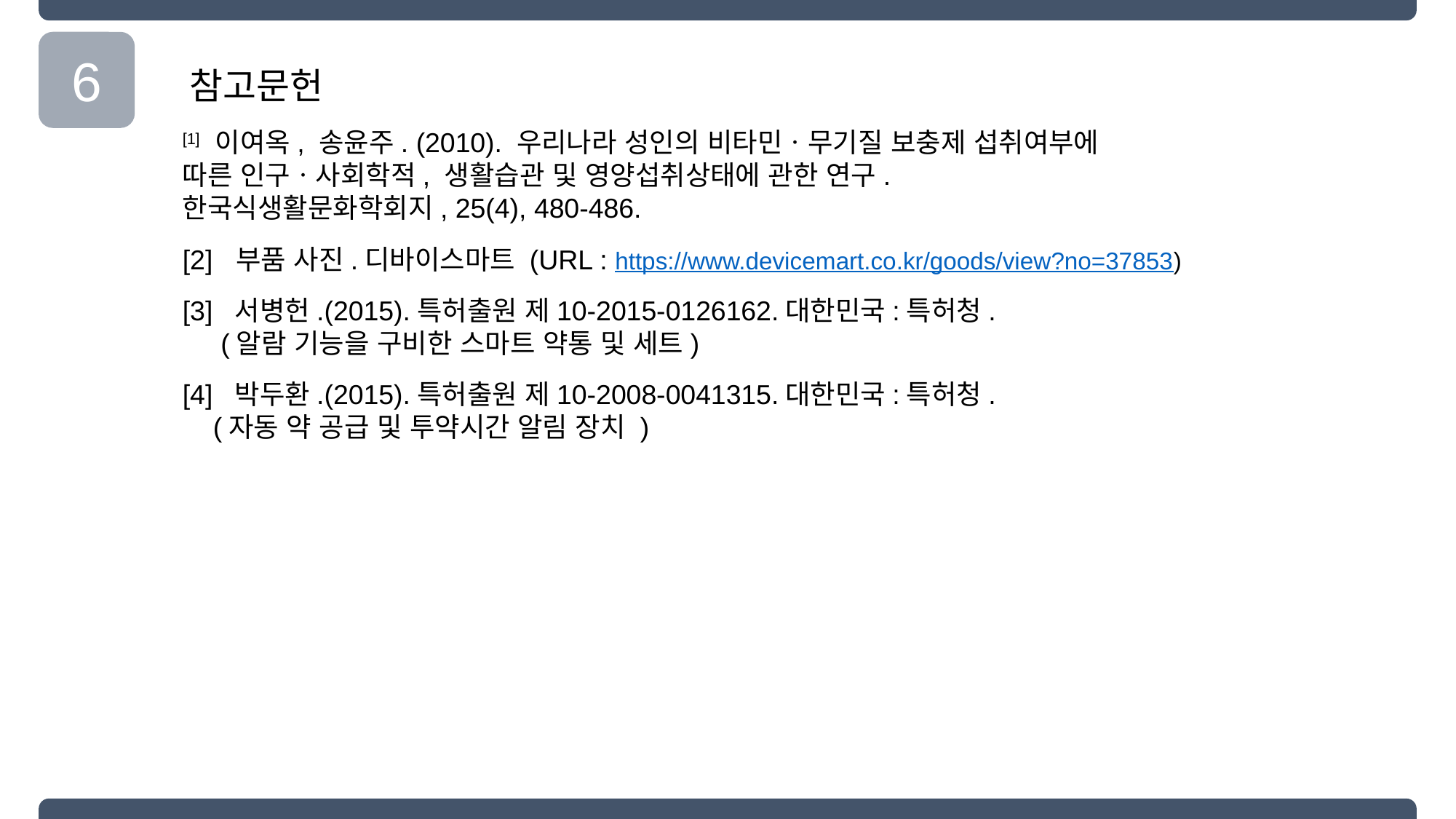

6
참고문헌
[1]  이여옥, 송윤주. (2010). 우리나라 성인의 비타민ㆍ무기질 보충제 섭취여부에 따른 인구ㆍ사회학적, 생활습관 및 영양섭취상태에 관한 연구. 한국식생활문화학회지, 25(4), 480-486.
[2]   부품 사진.디바이스마트 (URL : https://www.devicemart.co.kr/goods/view?no=37853)
[3]  서병헌.(2015).특허출원 제10-2015-0126162.대한민국:특허청.
     (알람 기능을 구비한 스마트 약통 및 세트)
[4]  박두환.(2015).특허출원 제10-2008-0041315.대한민국:특허청.
    (자동 약 공급 및 투약시간 알림 장치 )